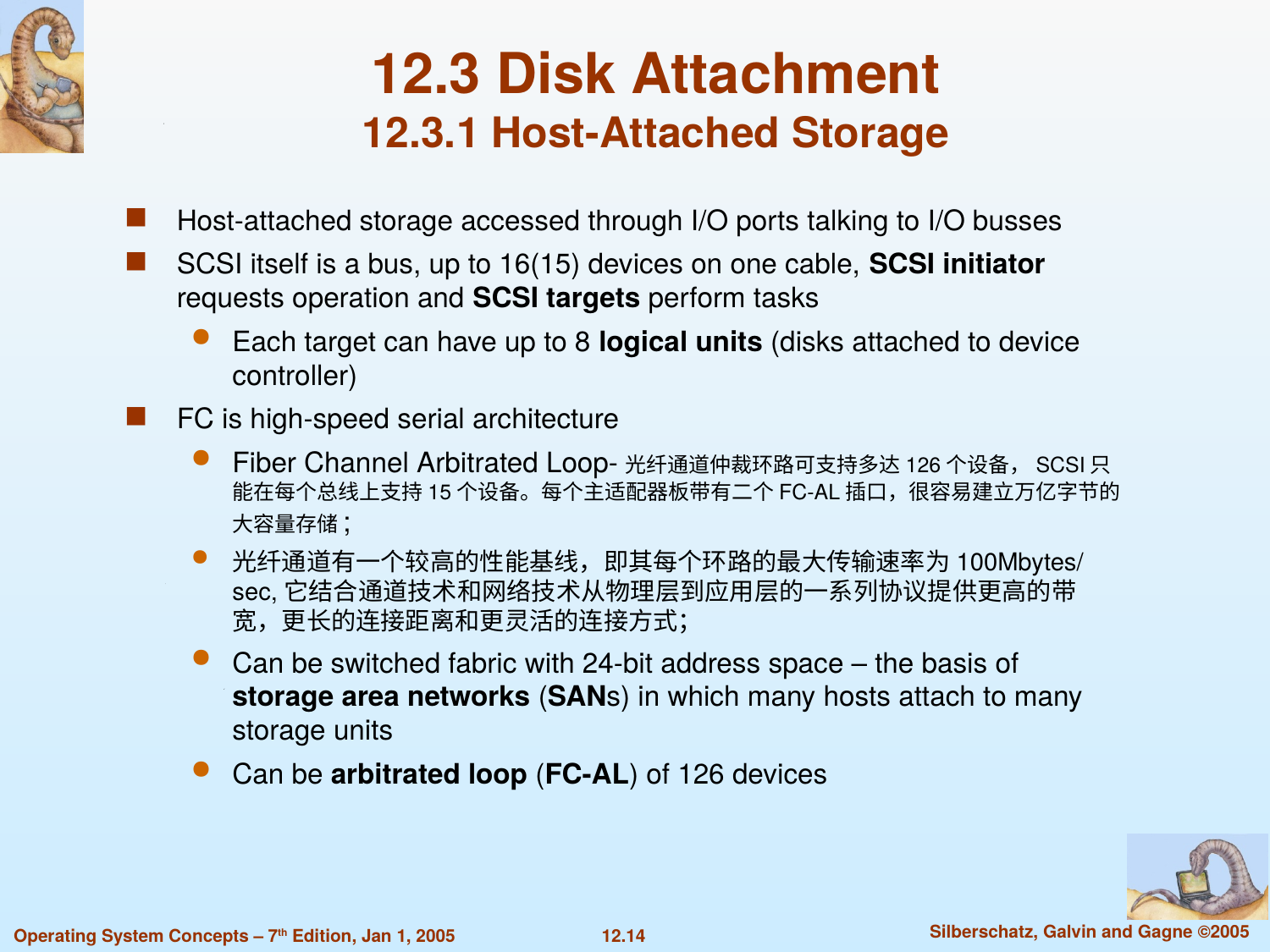

# 12.3 Disk Attachment 12.3.1 Host-Attached Storage
Host-attached storage accessed through I/O ports talking to I/O busses
SCSI itself is a bus, up to 16(15) devices on one cable, SCSI initiator requests operation and SCSI targets perform tasks
Each target can have up to 8 logical units (disks attached to device controller)
FC is high-speed serial architecture
Fiber Channel Arbitrated Loop-光纤通道仲裁环路可支持多达126个设备，SCSI只能在每个总线上支持15个设备。每个主适配器板带有二个FC-AL插口，很容易建立万亿字节的大容量存储;
光纤通道有一个较高的性能基线，即其每个环路的最大传输速率为100Mbytes/sec,它结合通道技术和网络技术从物理层到应用层的一系列协议提供更高的带宽，更长的连接距离和更灵活的连接方式；
Can be switched fabric with 24-bit address space – the basis of storage area networks (SANs) in which many hosts attach to many storage units
Can be arbitrated loop (FC-AL) of 126 devices